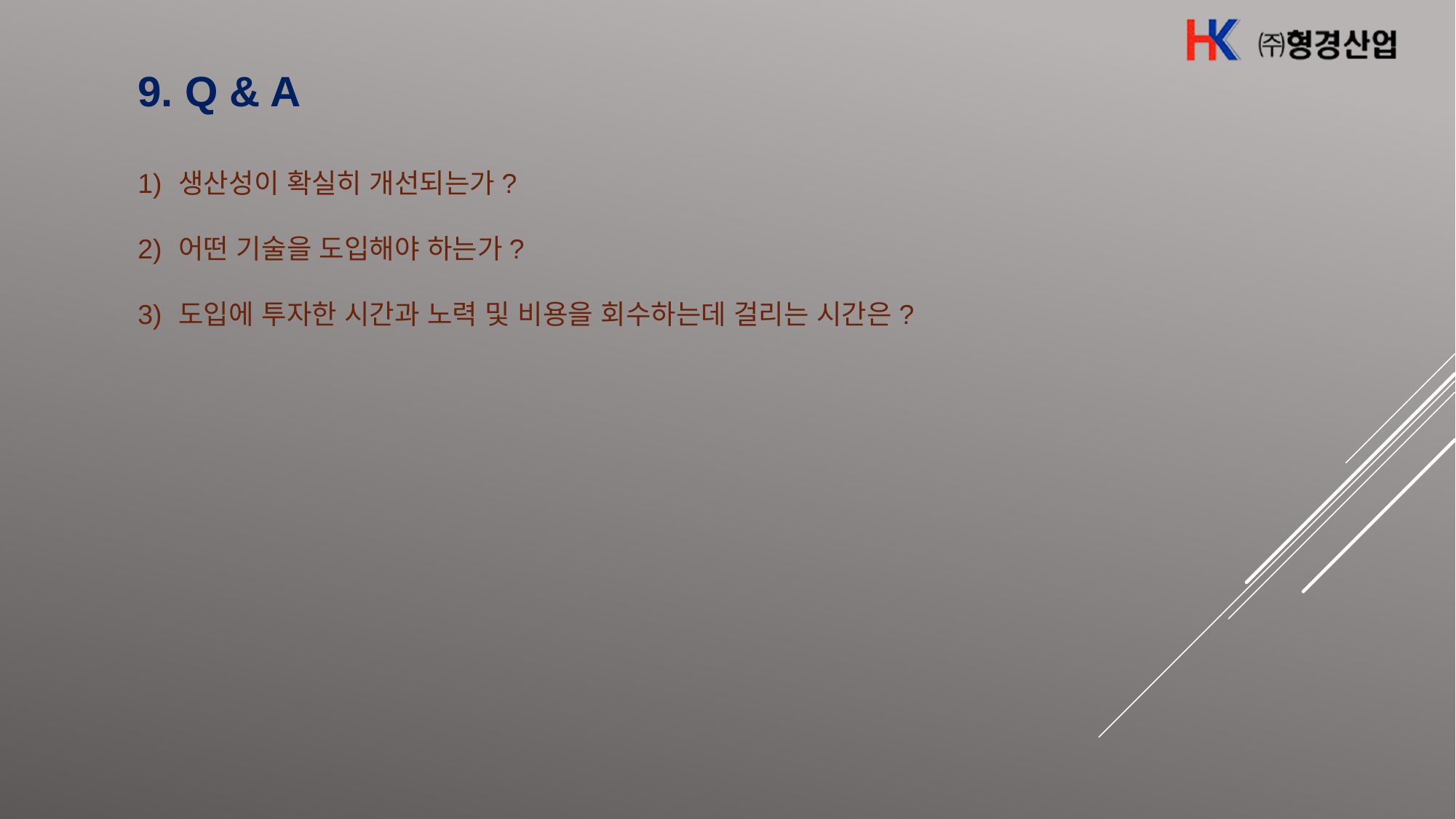

9. Q & A

생산성이 확실히 개선되는가?

어떤 기술을 도입해야 하는가?

도입에 투자한 시간과 노력 및 비용을 회수하는데 걸리는 시간은?